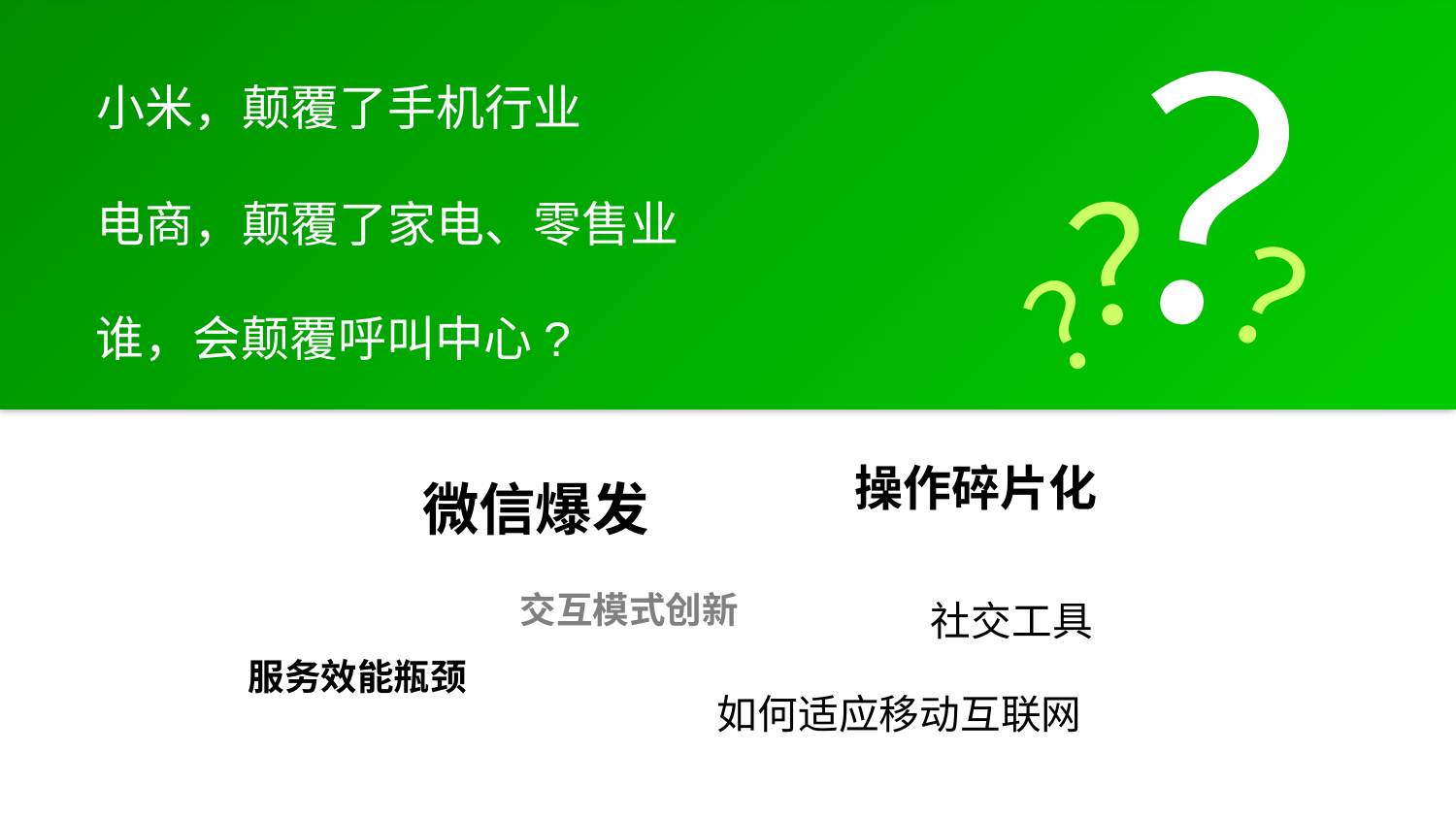

？
小米，颠覆了手机行业

电商，颠覆了家电、零售业
？
？
？
谁，会颠覆呼叫中心?
操作碎片化
微信爆发
交互模式创新
社交工具
服务效能瓶颈
如何适应移动互联网